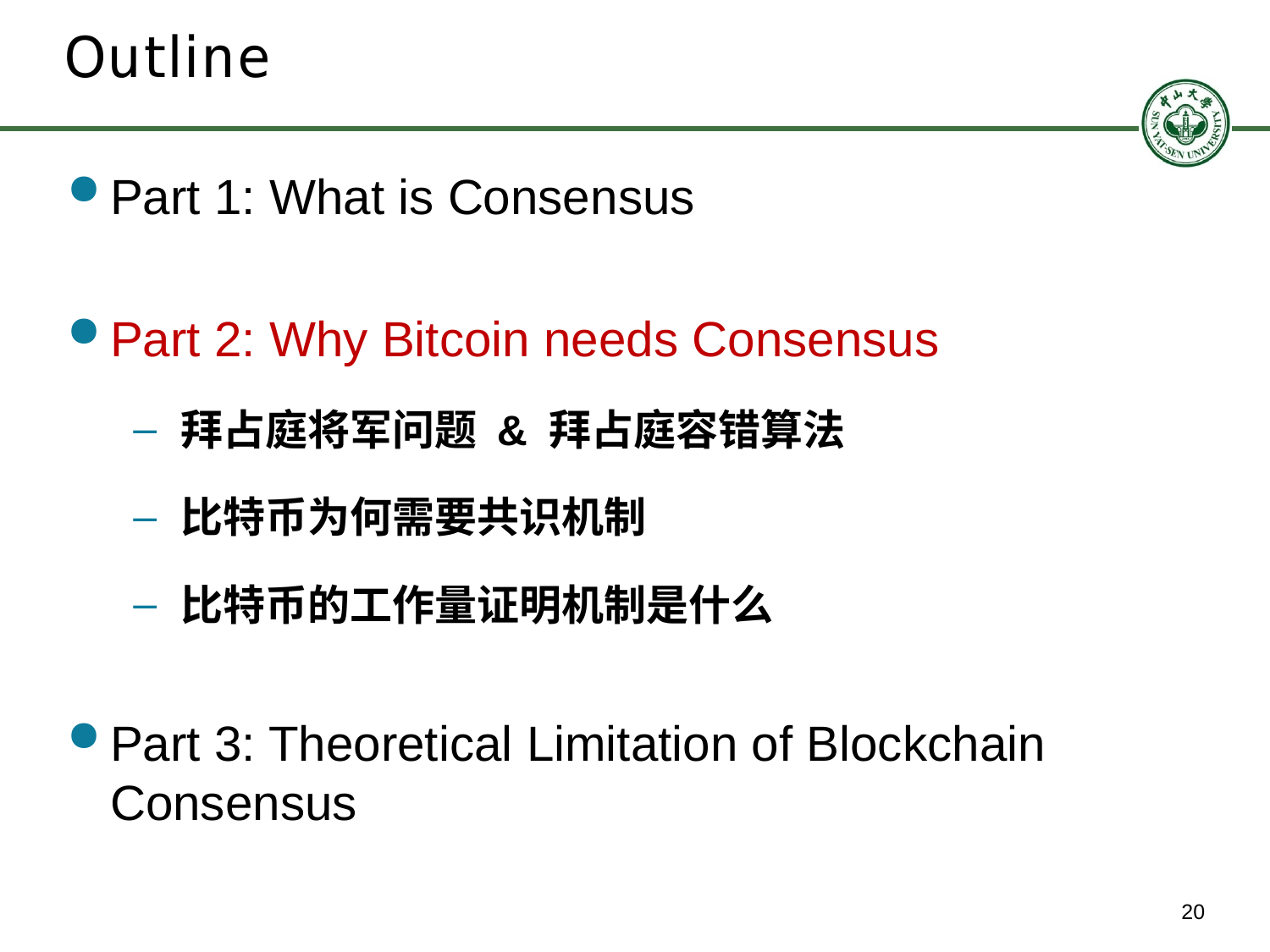

# Outline
Part 1: What is Consensus

Part 2: Why Bitcoin needs Consensus
拜占庭将军问题 & 拜占庭容错算法
比特币为何需要共识机制
比特币的工作量证明机制是什么

Part 3: Theoretical Limitation of Blockchain Consensus